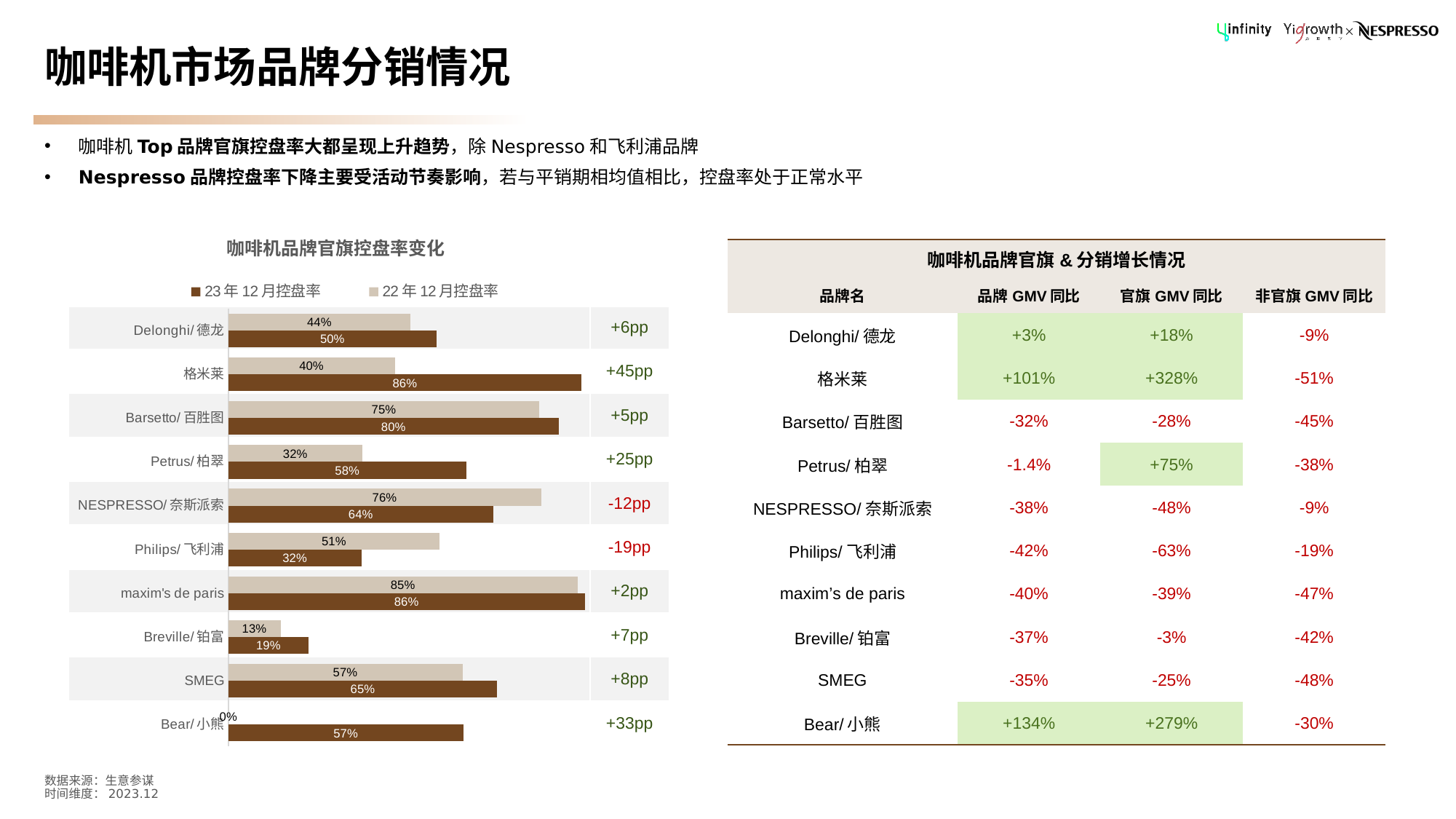

# 咖啡机市场品牌分销情况
咖啡机Top品牌官旗控盘率大都呈现上升趋势，除Nespresso和飞利浦品牌
Nespresso品牌控盘率下降主要受活动节奏影响，若与平销期相均值相比，控盘率处于正常水平

### Chart: 咖啡机品牌官旗控盘率变化

| Category | 22年12月控盘率 | 23年12月控盘率 |
|---|---|---|
| Delonghi/德龙 | 0.4413704170257567 | 0.5048211787436233 |
| 格米莱 | 0.40314444115981 | 0.8560612199304316 |
| Barsetto/百胜图 | 0.7540707483013587 | 0.8011869451106953 |
| Petrus/柏翠 | 0.3248782917953826 | 0.576828726690499 |
| NESPRESSO/奈斯派索 | 0.7577222897806603 | 0.6423881412469626 |
| Philips/飞利浦 | 0.5122596613930941 | 0.3224403624452971 |
| maxim's de paris | 0.846736113019817 | 0.8644297906246788 |
| Breville/铂富 | 0.126284671334523 | 0.1946144430844553 |
| SMEG | 0.567563704603807 | 0.6516882907096572 |
| Bear/小熊 | 0.0 | 0.5695666468155656 |
| 咖啡机品牌官旗&分销增长情况 |  |  |  |
| --- | --- | --- | --- |
| 品牌名 | 品牌GMV同比 | 官旗GMV同比 | 非官旗GMV同比 |
| Delonghi/德龙 | +3% | +18% | -9% |
| 格米莱 | +101% | +328% | -51% |
| Barsetto/百胜图 | -32% | -28% | -45% |
| Petrus/柏翠 | -1.4% | +75% | -38% |
| NESPRESSO/奈斯派索 | -38% | -48% | -9% |
| Philips/飞利浦 | -42% | -63% | -19% |
| maxim’s de paris | -40% | -39% | -47% |
| Breville/铂富 | -37% | -3% | -42% |
| SMEG | -35% | -25% | -48% |
| Bear/小熊 | +134% | +279% | -30% |
|  |  |
| --- | --- |
|  | +6pp |
|  | +45pp |
|  | +5pp |
|  | +25pp |
|  | -12pp |
|  | -19pp |
|  | +2pp |
|  | +7pp |
|  | +8pp |
|  | +33pp |
数据来源：生意参谋
时间维度：2023.12